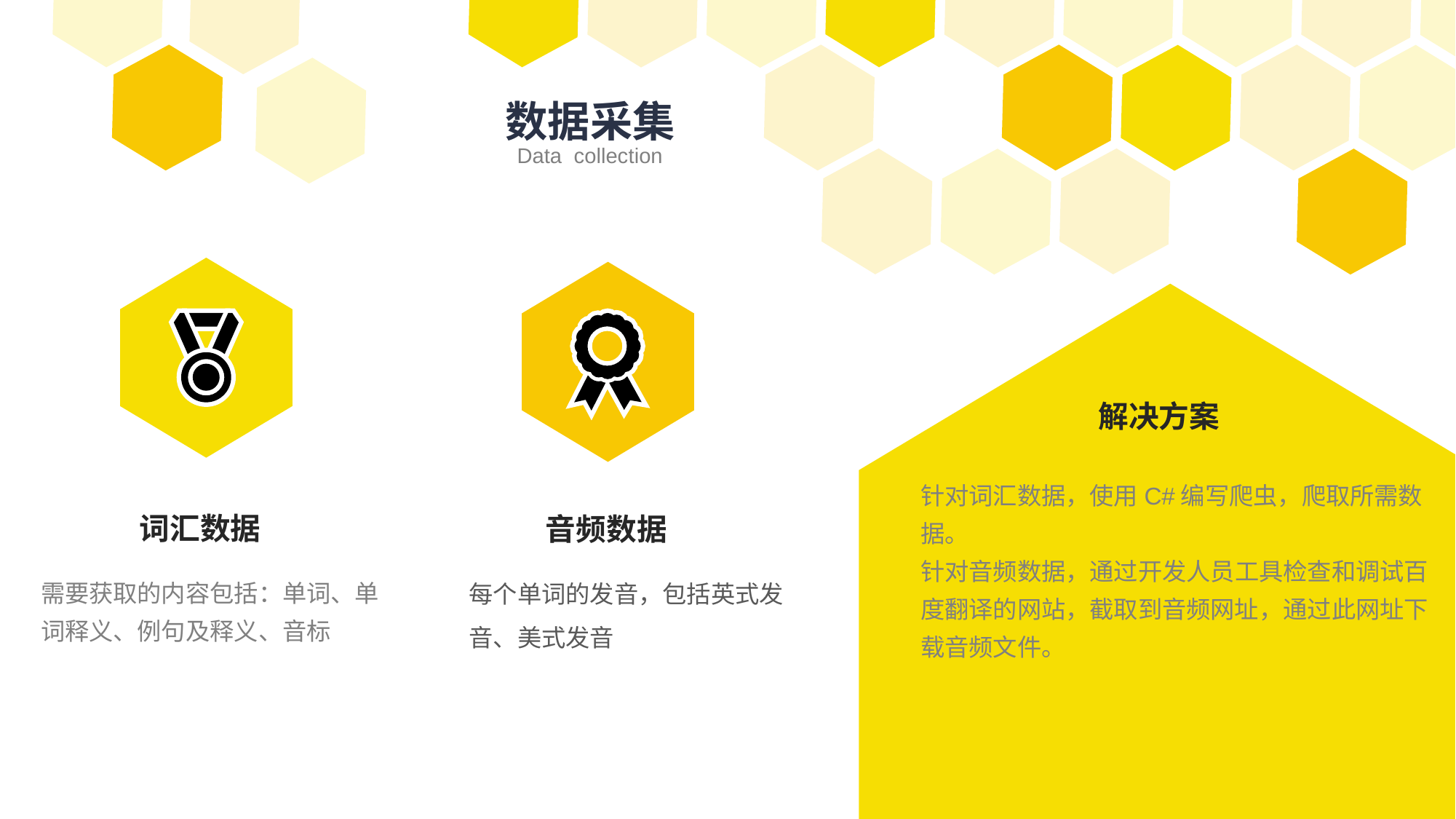

数据采集
Data  collection

解决方案
针对词汇数据，使用C#编写爬虫，爬取所需数据。
针对音频数据，通过开发人员工具检查和调试百度翻译的网站，截取到音频网址，通过此网址下载音频文件。
词汇数据
音频数据
每个单词的发音，包括英式发音、美式发音
需要获取的内容包括：单词、单词释义、例句及释义、音标